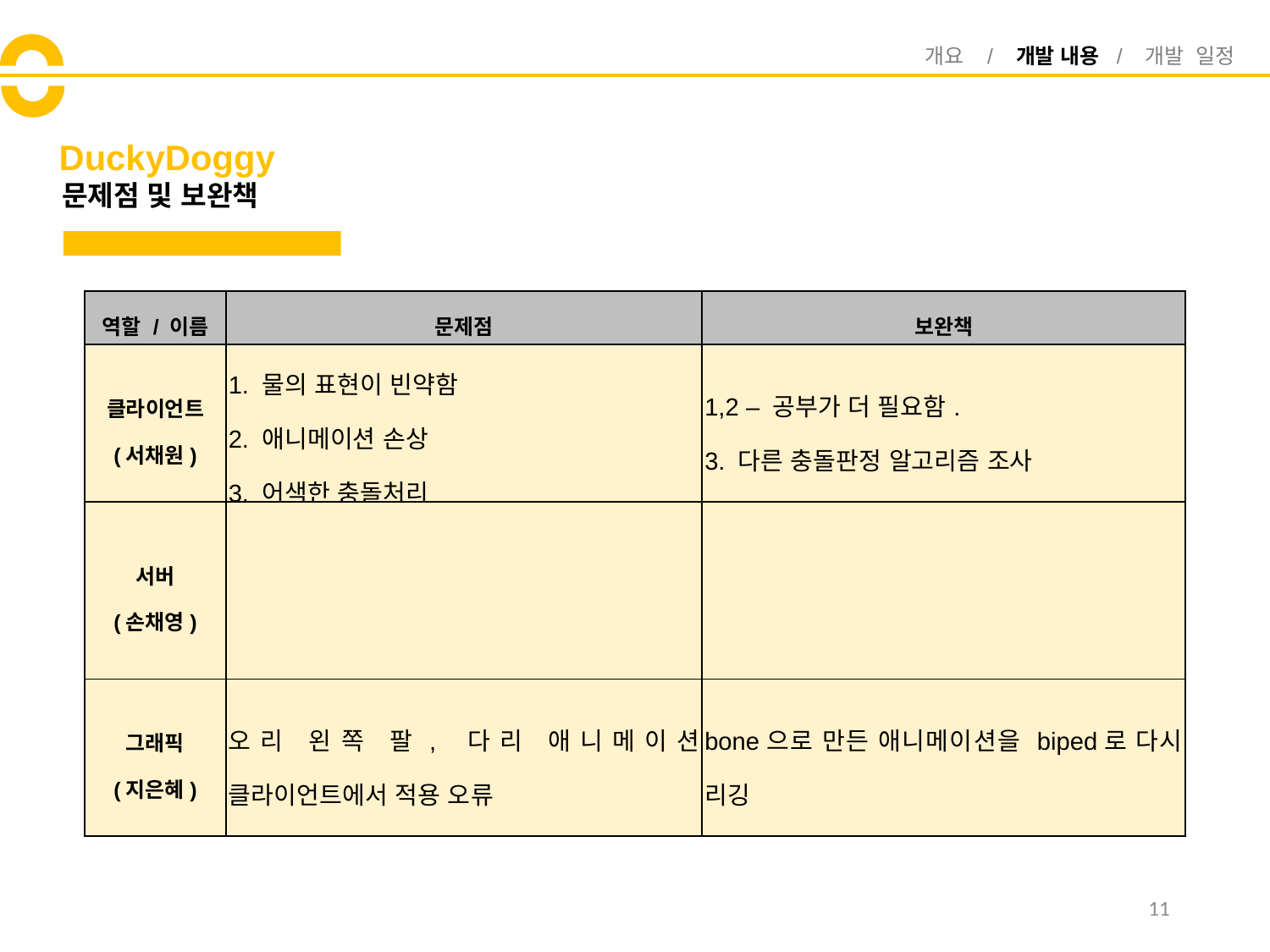

개요   /   개발 내용  /   개발  일정

# DuckyDoggy
문제점 및 보완책

| 역할 / 이름 | 문제점 | 보완책 |
| --- | --- | --- |
| 클라이언트 (서채원) | 1. 물의 표현이 빈약함 2. 애니메이션 손상 3. 어색한 충돌처리 | 1,2 – 공부가 더 필요함. 3. 다른 충돌판정 알고리즘 조사 |
| 서버 (손채영) |  |  |
| 그래픽 (지은혜) | 오리 왼쪽 팔, 다리 애니메이션 클라이언트에서 적용 오류 | bone으로 만든 애니메이션을 biped로 다시 리깅 |
11